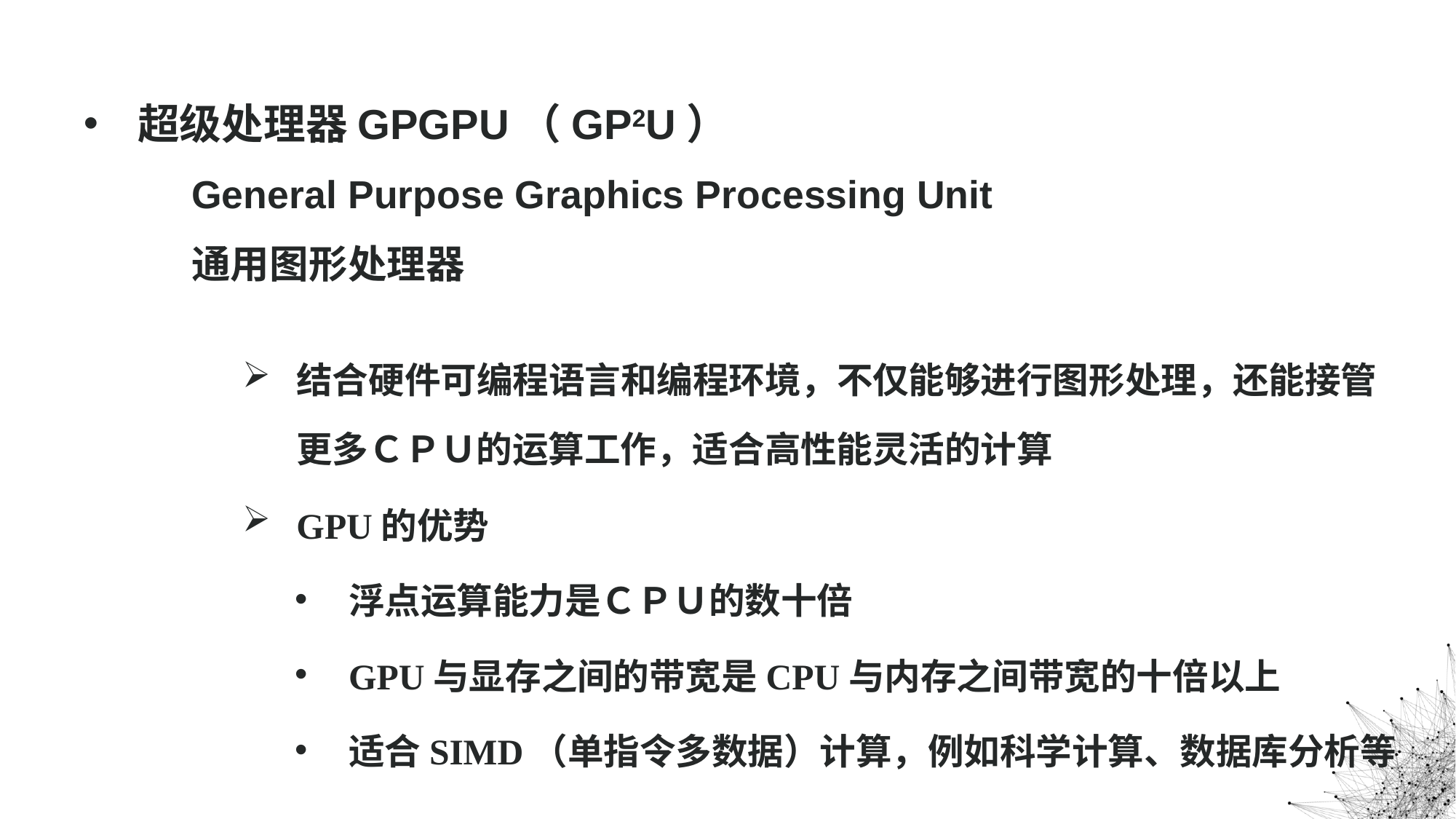

超级处理器GPGPU（GP2U）
General Purpose Graphics Processing Unit
通用图形处理器
结合硬件可编程语言和编程环境，不仅能够进行图形处理，还能接管更多ＣＰＵ的运算工作，适合高性能灵活的计算
GPU的优势
浮点运算能力是ＣＰＵ的数十倍
GPU与显存之间的带宽是CPU与内存之间带宽的十倍以上
适合SIMD（单指令多数据）计算，例如科学计算、数据库分析等